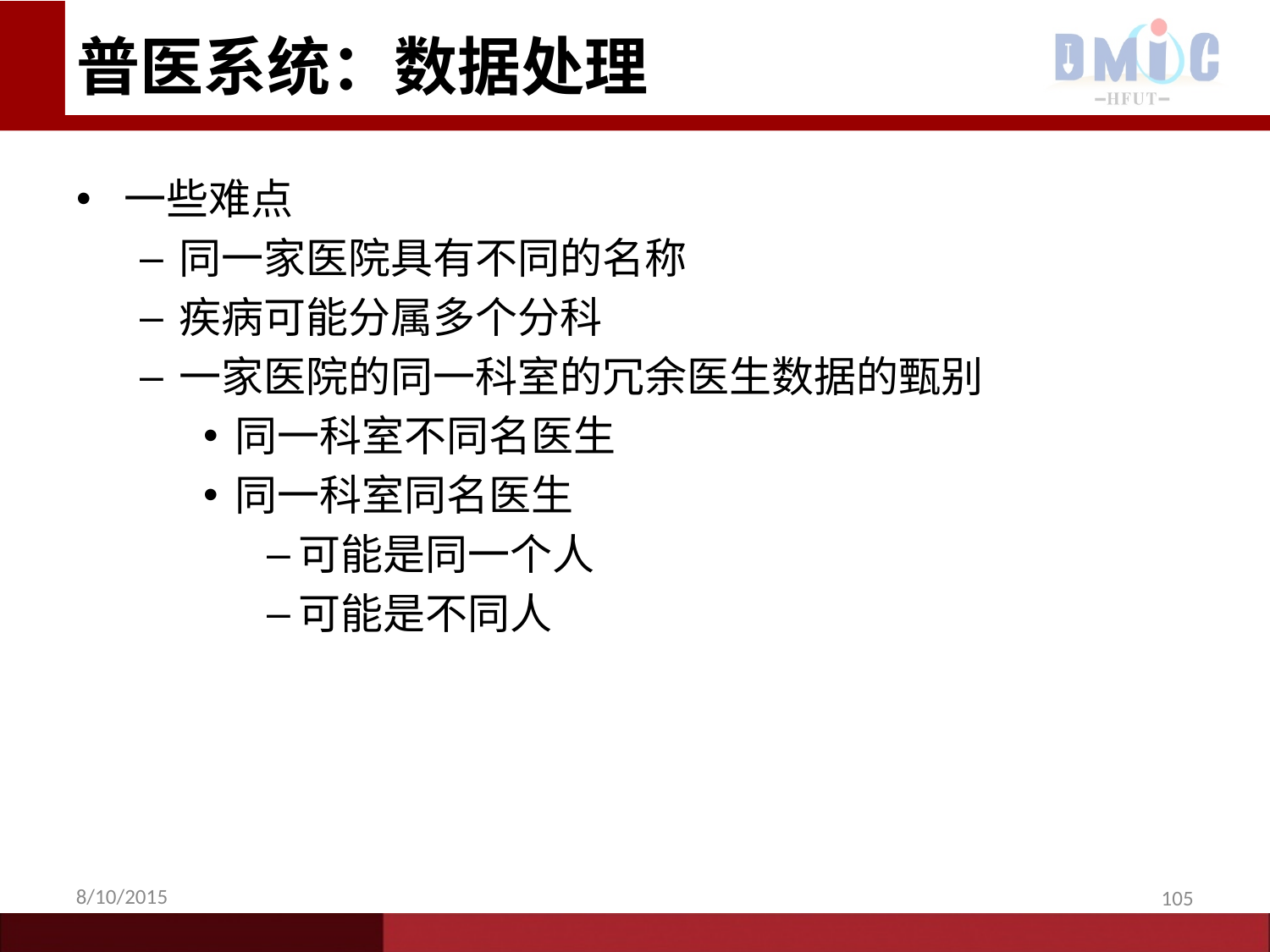

# 普医系统：数据处理
一些难点
同一家医院具有不同的名称
疾病可能分属多个分科
一家医院的同一科室的冗余医生数据的甄别
同一科室不同名医生
同一科室同名医生
可能是同一个人
可能是不同人
8/10/2015
105